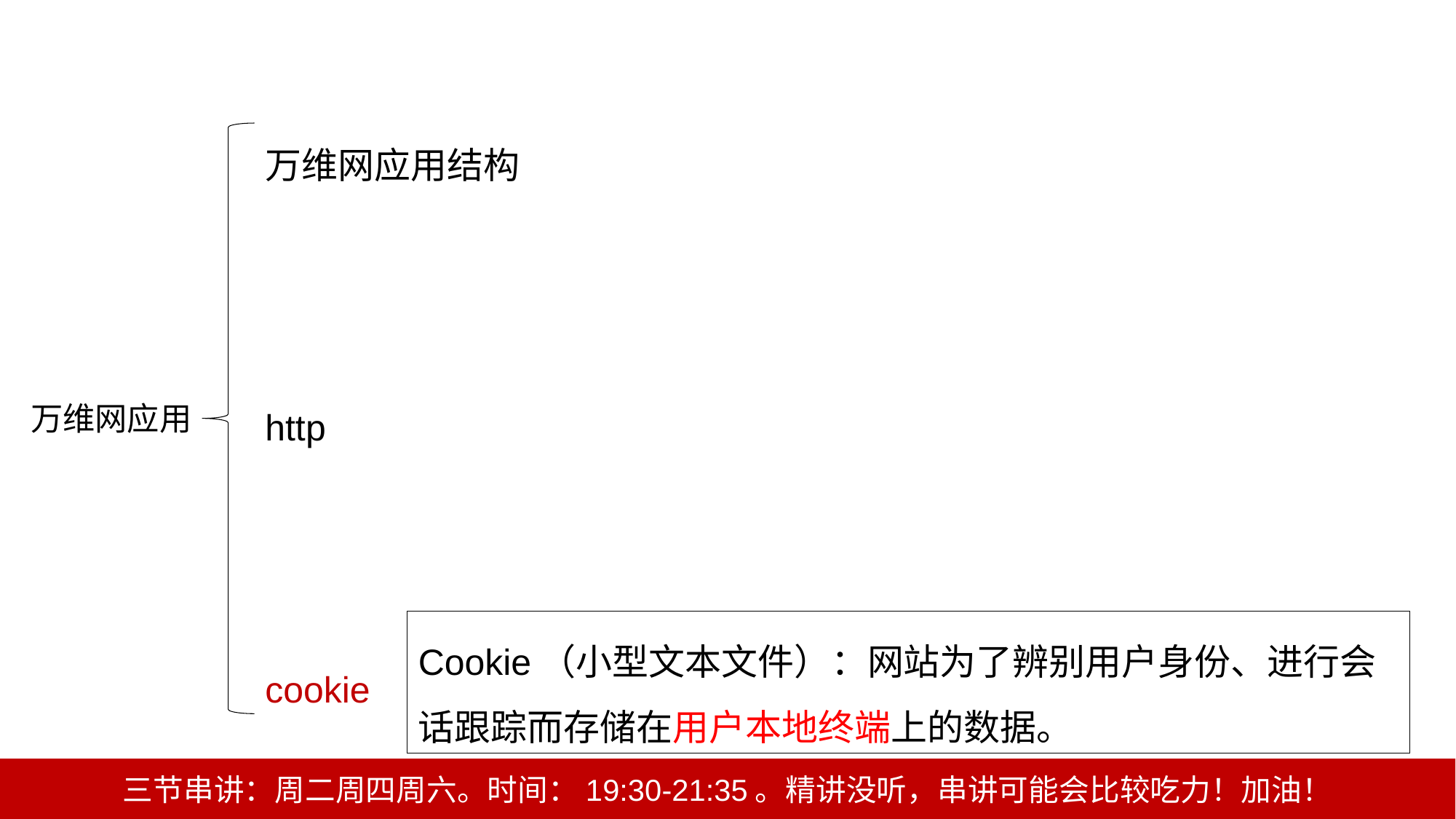

万维网应用结构

http

cookie

万维网应用
Cookie（小型文本文件）：网站为了辨别用户身份、进行会话跟踪而存储在用户本地终端上的数据。